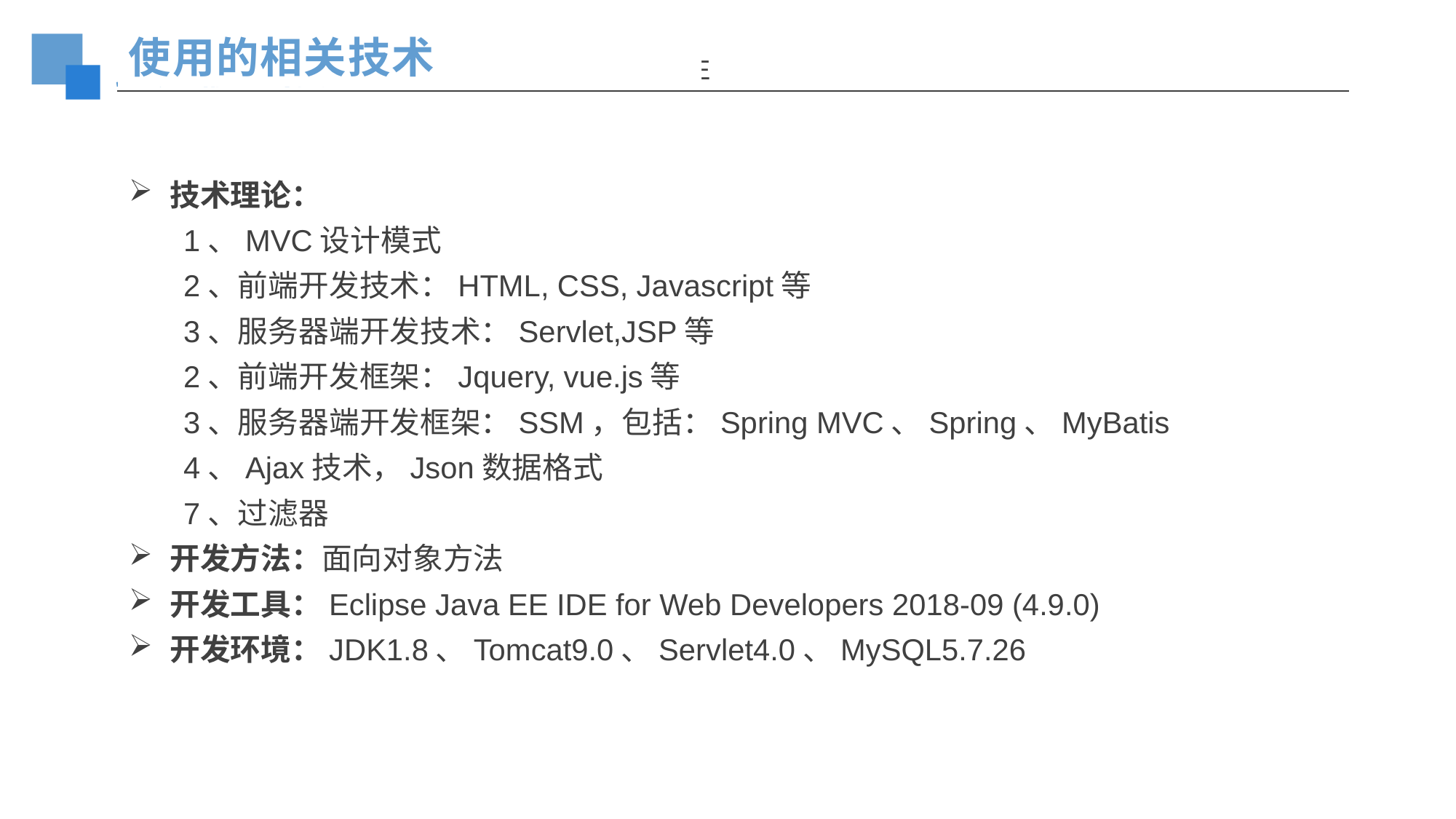

使用的相关技术
技术理论：
1、MVC设计模式
2、前端开发技术：HTML, CSS, Javascript等
3、服务器端开发技术：Servlet,JSP等
2、前端开发框架：Jquery, vue.js等
3、服务器端开发框架：SSM，包括：Spring MVC、Spring、MyBatis
4、Ajax技术，Json数据格式
7、过滤器
开发方法：面向对象方法
开发工具：Eclipse Java EE IDE for Web Developers 2018-09 (4.9.0)
开发环境：JDK1.8、Tomcat9.0、Servlet4.0、MySQL5.7.26